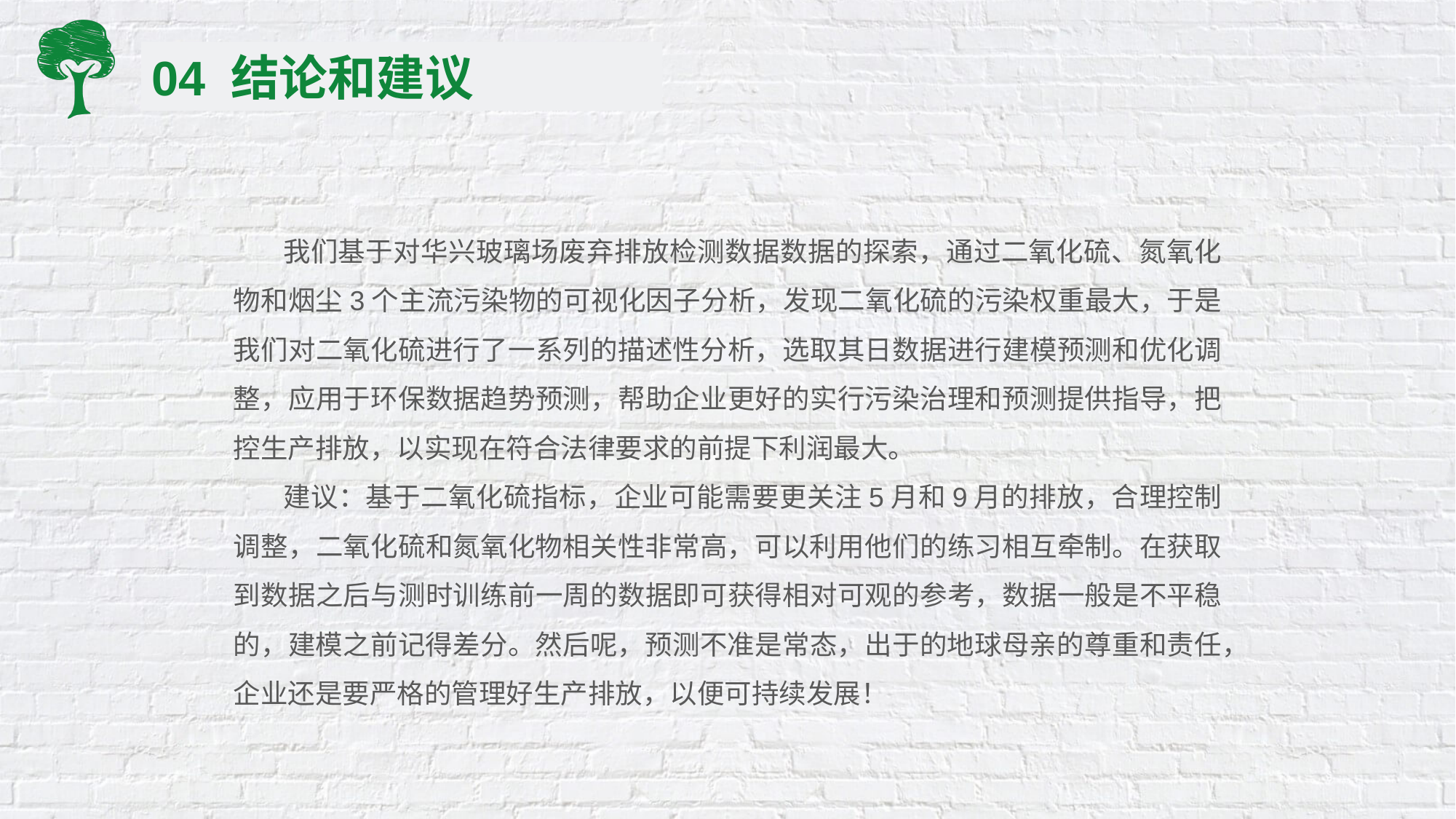

04 结论和建议
 我们基于对华兴玻璃场废弃排放检测数据数据的探索，通过二氧化硫、氮氧化物和烟尘3个主流污染物的可视化因子分析，发现二氧化硫的污染权重最大，于是我们对二氧化硫进行了一系列的描述性分析，选取其日数据进行建模预测和优化调整，应用于环保数据趋势预测，帮助企业更好的实行污染治理和预测提供指导，把控生产排放，以实现在符合法律要求的前提下利润最大。
 建议：基于二氧化硫指标，企业可能需要更关注5月和9月的排放，合理控制调整，二氧化硫和氮氧化物相关性非常高，可以利用他们的练习相互牵制。在获取到数据之后与测时训练前一周的数据即可获得相对可观的参考，数据一般是不平稳的，建模之前记得差分。然后呢，预测不准是常态，出于的地球母亲的尊重和责任，企业还是要严格的管理好生产排放，以便可持续发展！